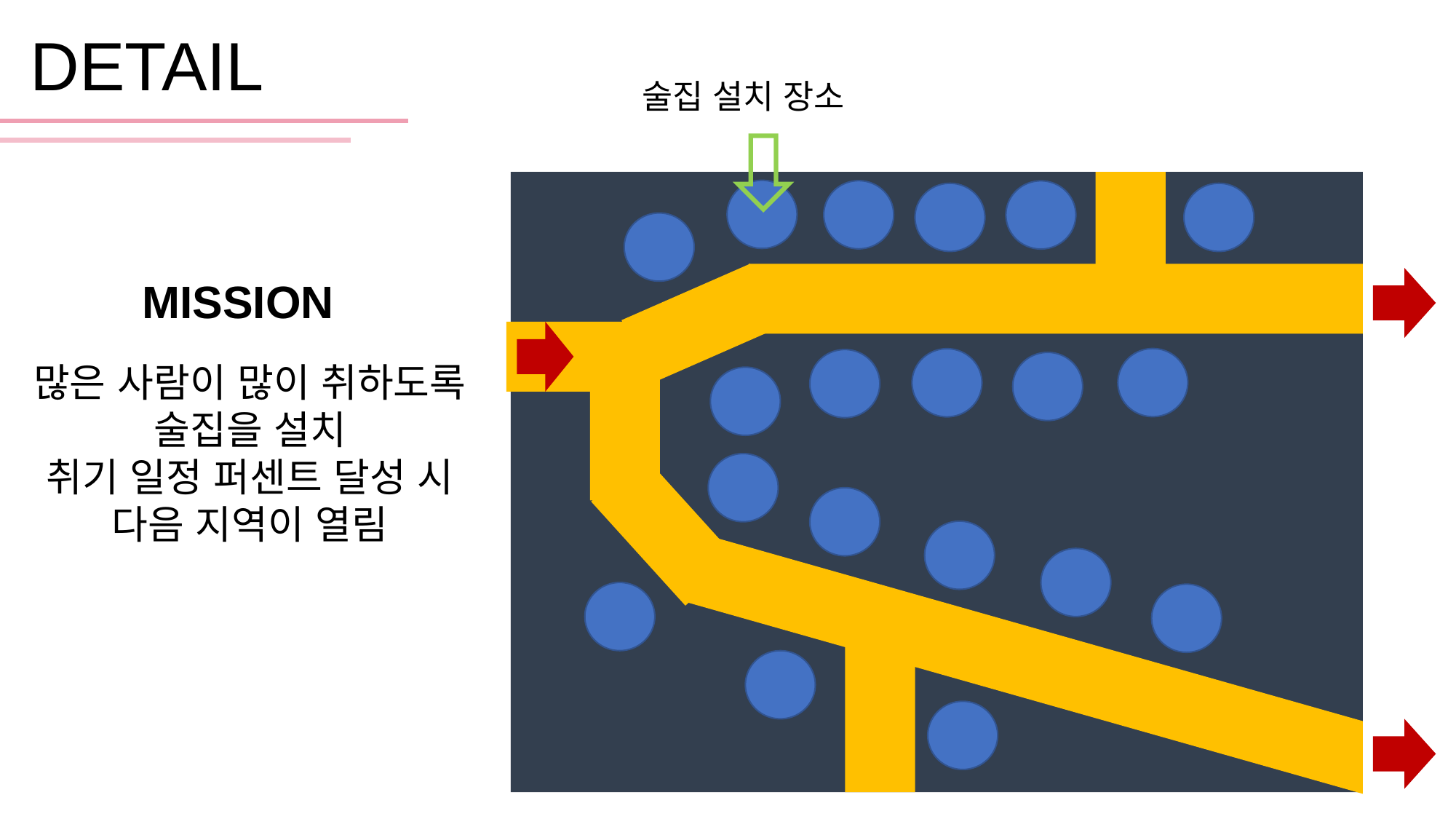

DETAIL
술집 설치 장소

MISSION

많은 사람이 많이 취하도록 술집을 설치
취기 일정 퍼센트 달성 시 다음 지역이 열림